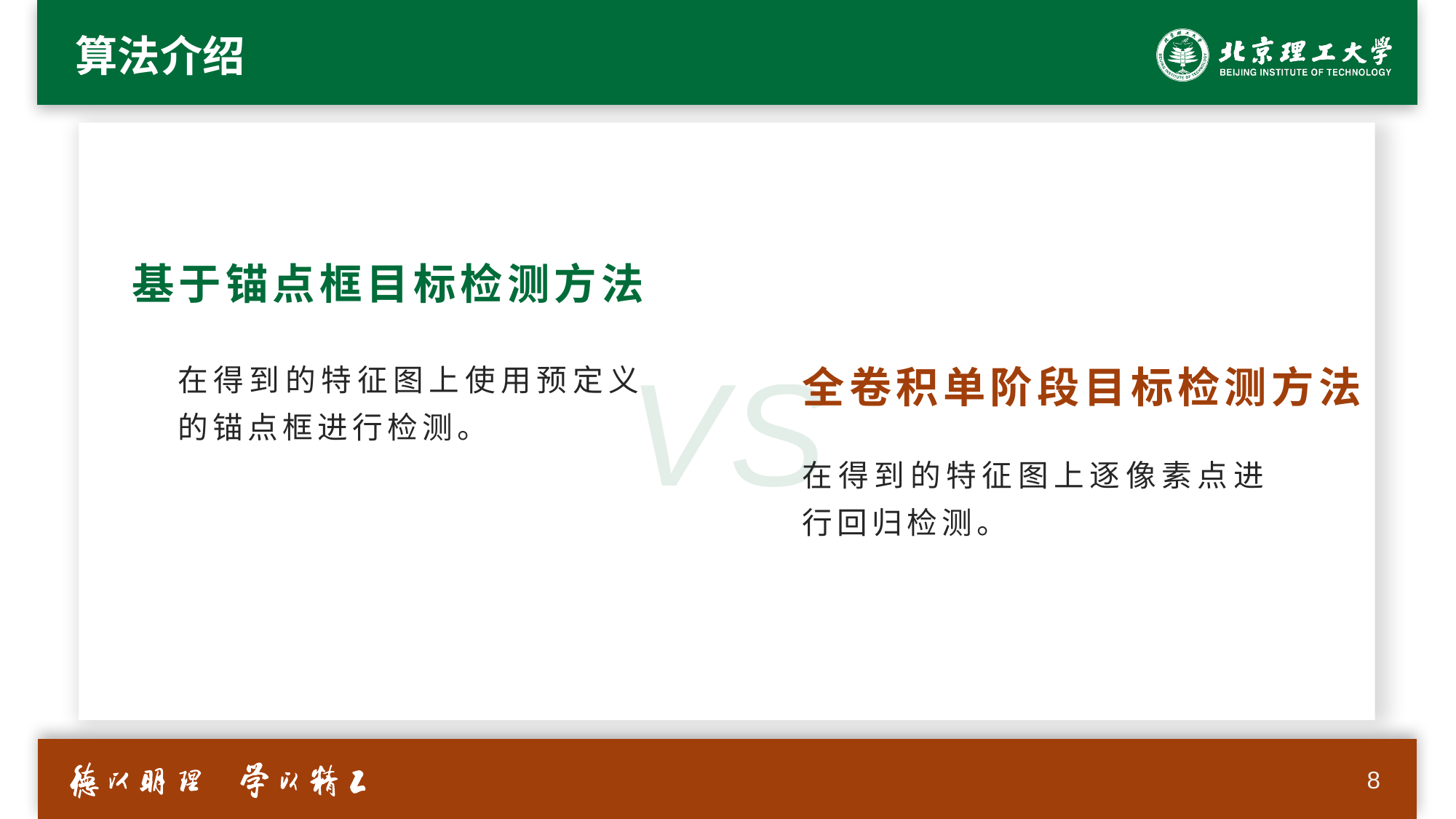

# 算法介绍

基于锚点框目标检测方法

VS
全卷积单阶段目标检测方法
在得到的特征图上使用预定义的锚点框进行检测。
在得到的特征图上逐像素点进行回归检测。